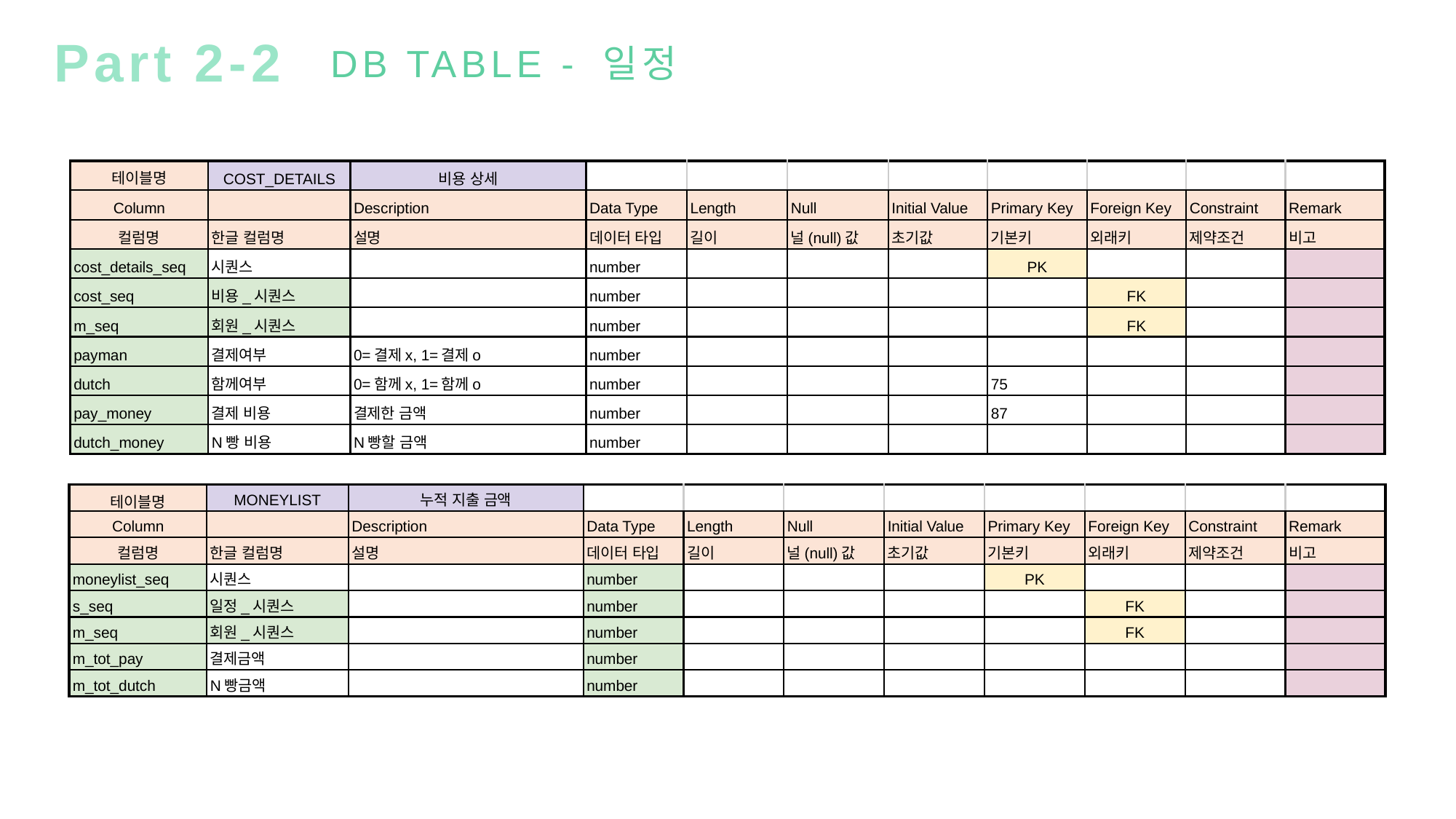

Part 2-2
DB TABLE - 일정
| 테이블명 | COST\_DETAILS | 비용 상세 |  |  |  |  |  |  |  |  |
| --- | --- | --- | --- | --- | --- | --- | --- | --- | --- | --- |
| Column |  | Description | Data Type | Length | Null | Initial Value | Primary Key | Foreign Key | Constraint | Remark |
| 컬럼명 | 한글 컬럼명 | 설명 | 데이터 타입 | 길이 | 널(null)값 | 초기값 | 기본키 | 외래키 | 제약조건 | 비고 |
| cost\_details\_seq | 시퀀스 |  | number |  |  |  | PK |  |  |  |
| cost\_seq | 비용\_시퀀스 |  | number |  |  |  |  | FK |  |  |
| m\_seq | 회원\_시퀀스 |  | number |  |  |  |  | FK |  |  |
| payman | 결제여부 | 0=결제x, 1=결제o | number |  |  |  |  |  |  |  |
| dutch | 함께여부 | 0=함께x, 1=함께o | number |  |  |  | 75 |  |  |  |
| pay\_money | 결제 비용 | 결제한 금액 | number |  |  |  | 87 |  |  |  |
| dutch\_money | N빵 비용 | N빵할 금액 | number |  |  |  |  |  |  |  |
| 테이블명 | MONEYLIST | 누적 지출 금액 |  |  |  |  |  |  |  |  |
| --- | --- | --- | --- | --- | --- | --- | --- | --- | --- | --- |
| Column |  | Description | Data Type | Length | Null | Initial Value | Primary Key | Foreign Key | Constraint | Remark |
| 컬럼명 | 한글 컬럼명 | 설명 | 데이터 타입 | 길이 | 널(null)값 | 초기값 | 기본키 | 외래키 | 제약조건 | 비고 |
| moneylist\_seq | 시퀀스 |  | number |  |  |  | PK |  |  |  |
| s\_seq | 일정\_시퀀스 |  | number |  |  |  |  | FK |  |  |
| m\_seq | 회원\_시퀀스 |  | number |  |  |  |  | FK |  |  |
| m\_tot\_pay | 결제금액 |  | number |  |  |  |  |  |  |  |
| m\_tot\_dutch | N빵금액 |  | number |  |  |  |  |  |  |  |